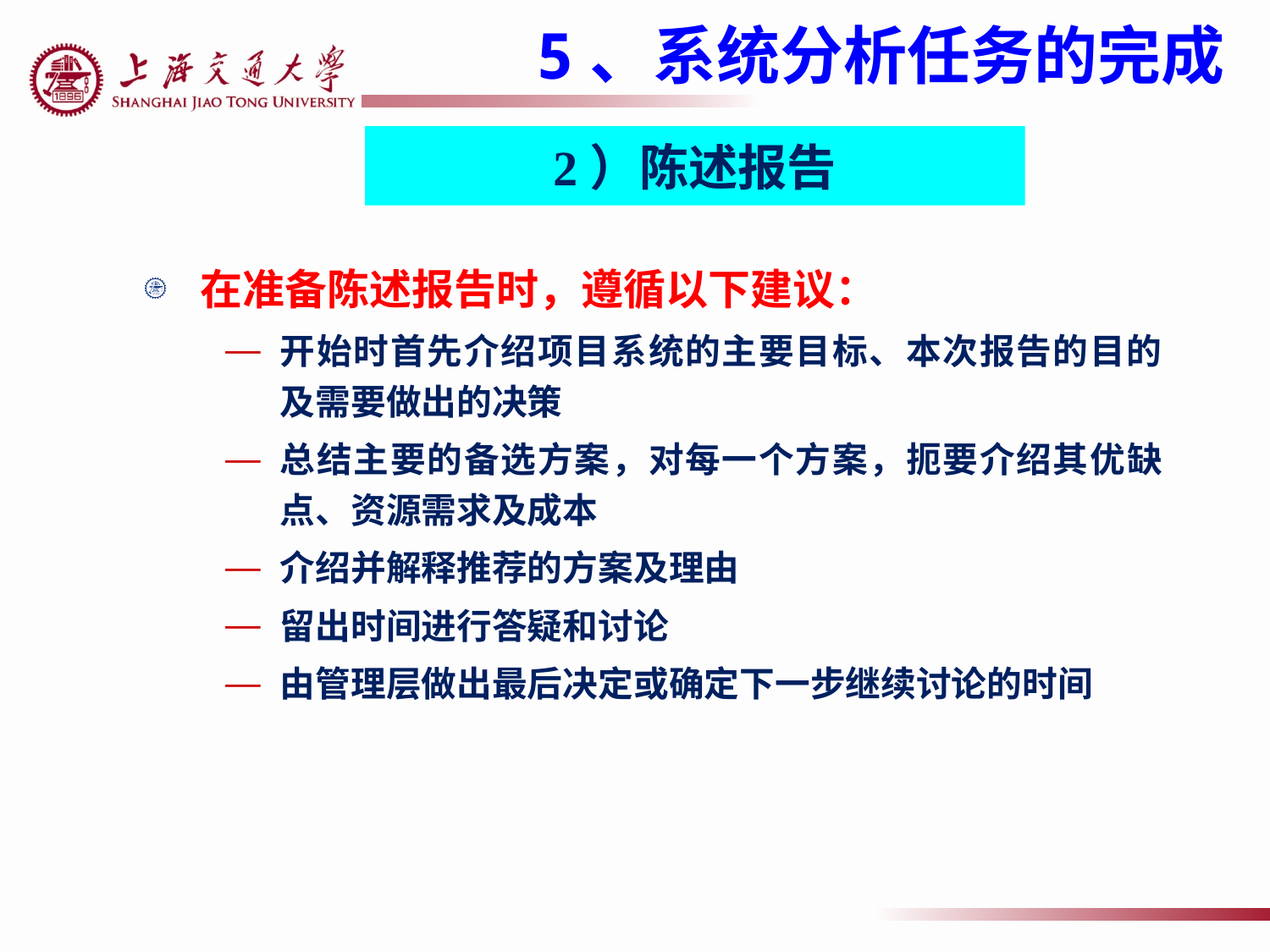

# 5、系统分析任务的完成
2）陈述报告
在准备陈述报告时，遵循以下建议：
开始时首先介绍项目系统的主要目标、本次报告的目的及需要做出的决策
总结主要的备选方案，对每一个方案，扼要介绍其优缺点、资源需求及成本
介绍并解释推荐的方案及理由
留出时间进行答疑和讨论
由管理层做出最后决定或确定下一步继续讨论的时间